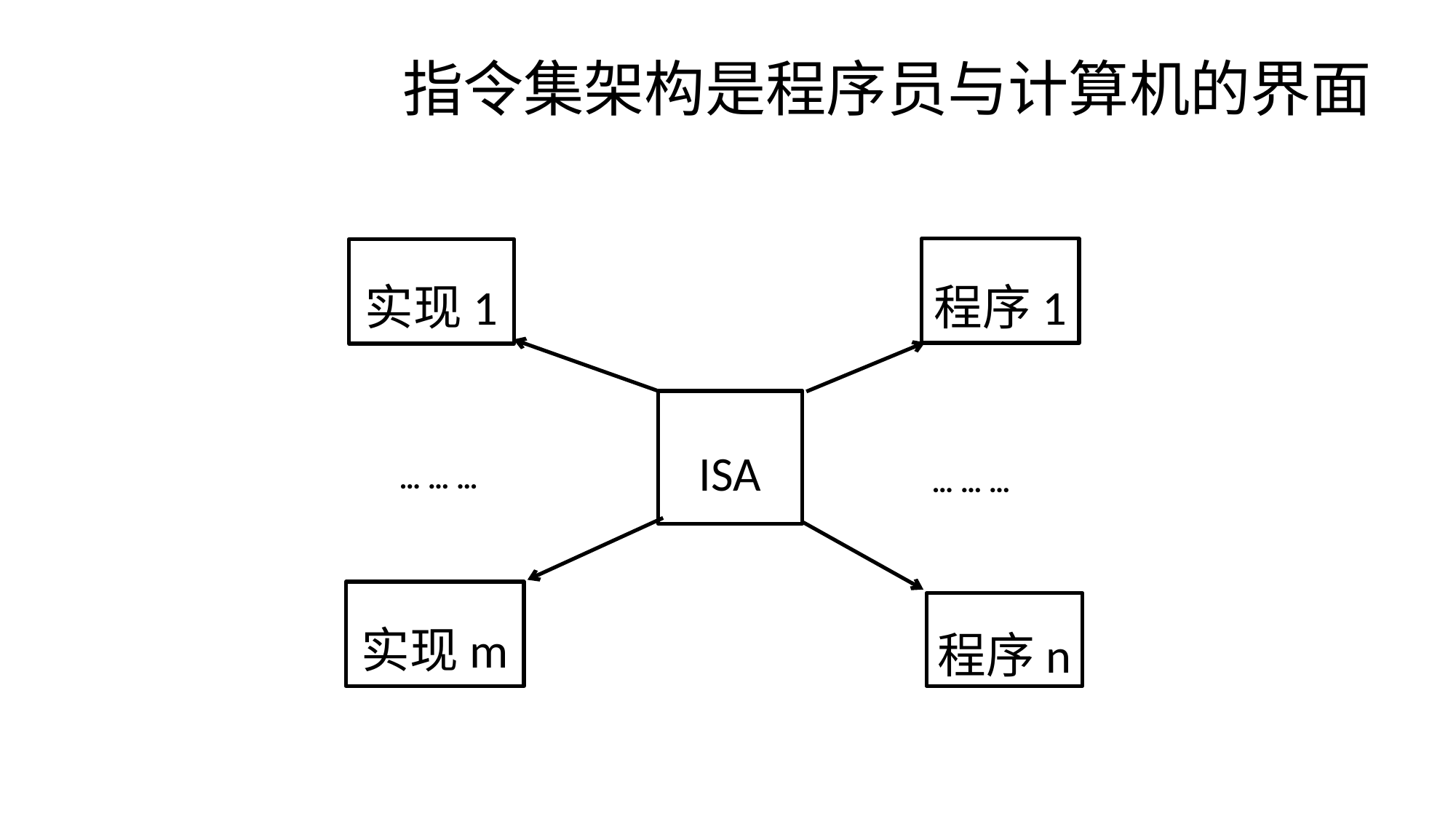

# 指令集架构是程序员与计算机的界面
程序1
实现1
ISA
… … …
… … …
实现m
程序n